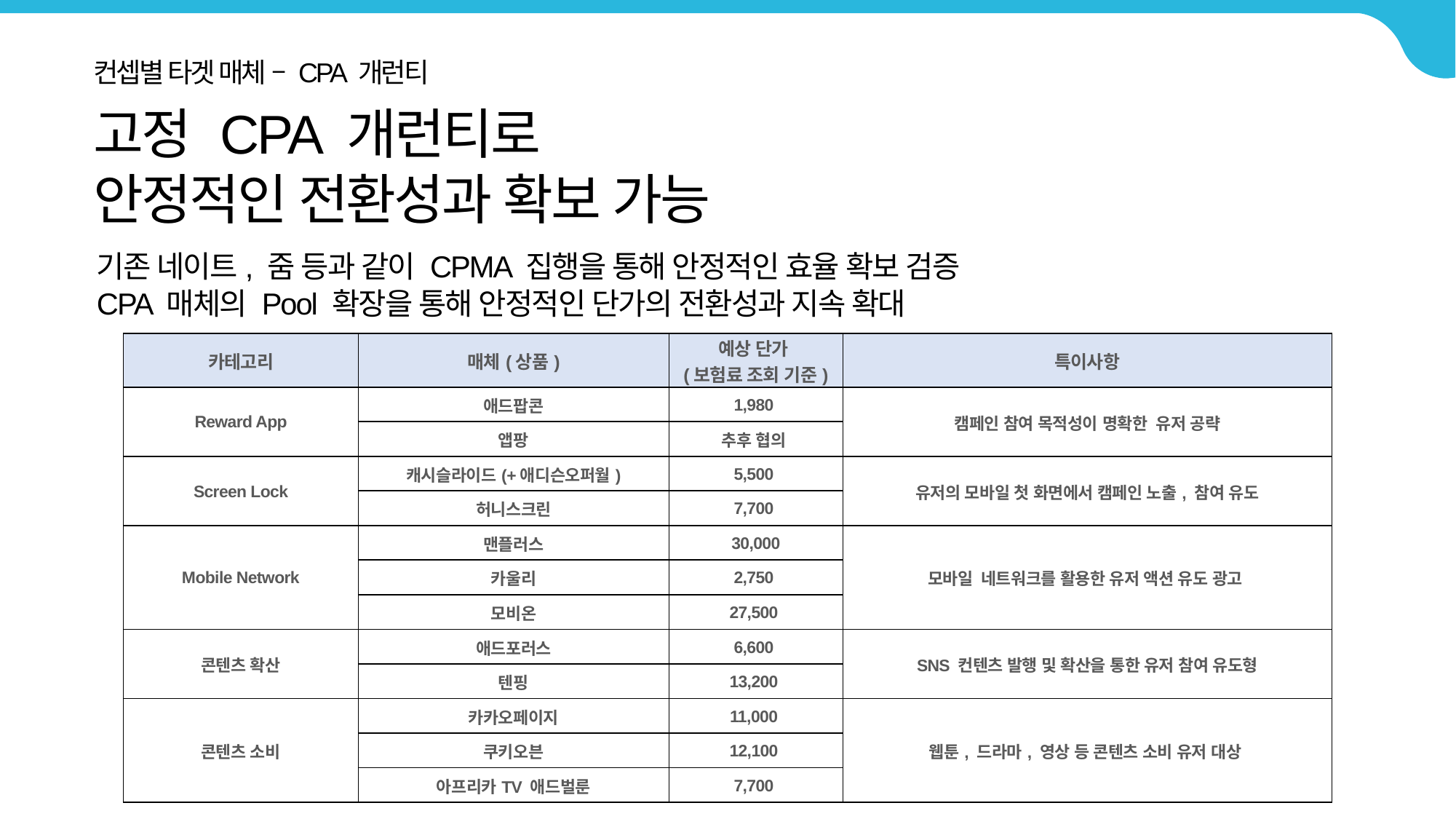

컨셉별 타겟 매체 – CPA 개런티
고정 CPA 개런티로
안정적인 전환성과 확보 가능
기존 네이트, 줌 등과 같이 CPMA 집행을 통해 안정적인 효율 확보 검증
CPA 매체의 Pool 확장을 통해 안정적인 단가의 전환성과 지속 확대
| 카테고리 | 매체(상품) | 예상 단가 (보험료 조회 기준) | 특이사항 |
| --- | --- | --- | --- |
| Reward App | 애드팝콘 | 1,980 | 캠페인 참여 목적성이 명확한 유저 공략 |
|  | 앱팡 | 추후 협의 |  |
| Screen Lock | 캐시슬라이드(+애디슨오퍼월) | 5,500 | 유저의 모바일 첫 화면에서 캠페인 노출, 참여 유도 |
|  | 허니스크린 | 7,700 |  |
| Mobile Network | 맨플러스 | 30,000 | 모바일 네트워크를 활용한 유저 액션 유도 광고 |
|  | 카울리 | 2,750 |  |
|  | 모비온 | 27,500 |  |
| 콘텐츠 확산 | 애드포러스 | 6,600 | SNS 컨텐츠 발행 및 확산을 통한 유저 참여 유도형 |
|  | 텐핑 | 13,200 |  |
| 콘텐츠 소비 | 카카오페이지 | 11,000 | 웹툰, 드라마, 영상 등 콘텐츠 소비 유저 대상 |
|  | 쿠키오븐 | 12,100 |  |
|  | 아프리카TV 애드벌룬 | 7,700 |  |